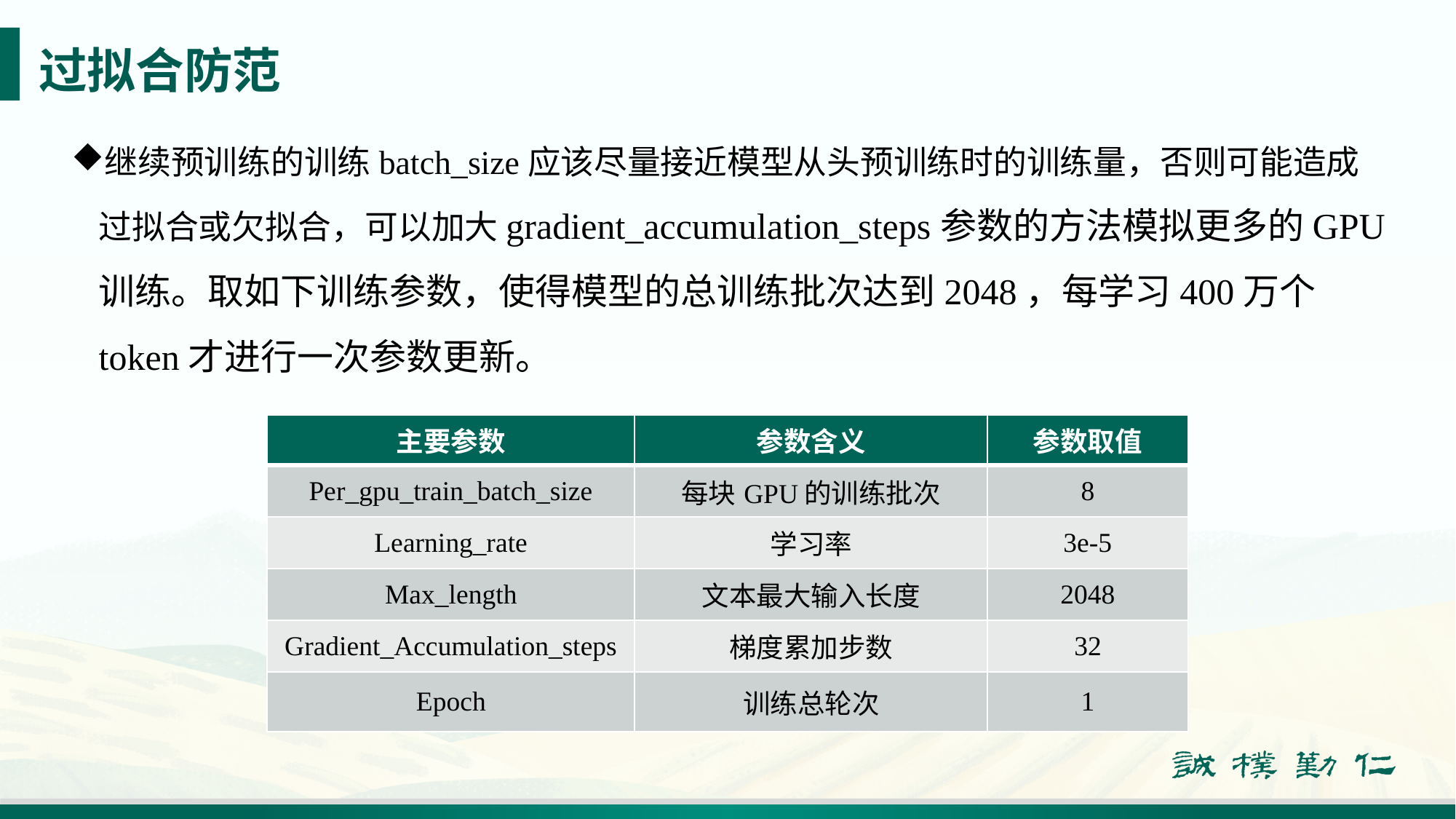

# 过拟合防范
继续预训练的训练batch_size应该尽量接近模型从头预训练时的训练量，否则可能造成过拟合或欠拟合，可以加大gradient_accumulation_steps参数的方法模拟更多的GPU训练。取如下训练参数，使得模型的总训练批次达到2048，每学习400万个token才进行一次参数更新。

| 主要参数 | 参数含义 | 参数取值 |
| --- | --- | --- |
| Per\_gpu\_train\_batch\_size | 每块GPU的训练批次 | 8 |
| Learning\_rate | 学习率 | 3e-5 |
| Max\_length | 文本最大输入长度 | 2048 |
| Gradient\_Accumulation\_steps | 梯度累加步数 | 32 |
| Epoch | 训练总轮次 | 1 |